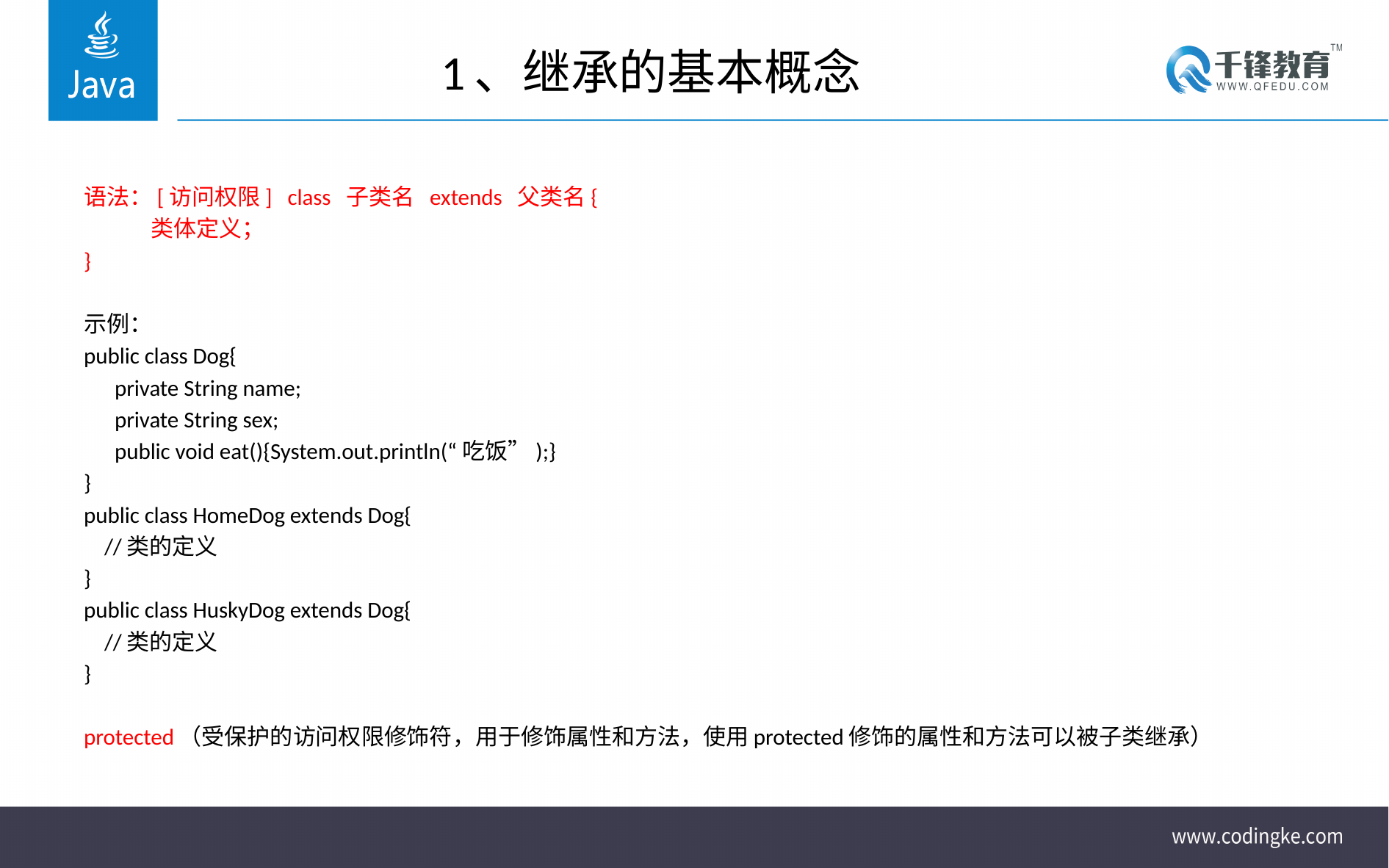

# 1、继承的基本概念
语法：[访问权限]   class  子类名  extends  父类名{
类体定义；
}

示例：
public class Dog{
      private String name;
      private String sex;
      public void eat(){System.out.println(“吃饭”);}
}
public class HomeDog extends Dog{
    //类的定义
}
public class HuskyDog extends Dog{
    //类的定义
}

protected（受保护的访问权限修饰符，用于修饰属性和方法，使用protected修饰的属性和方法可以被子类继承）